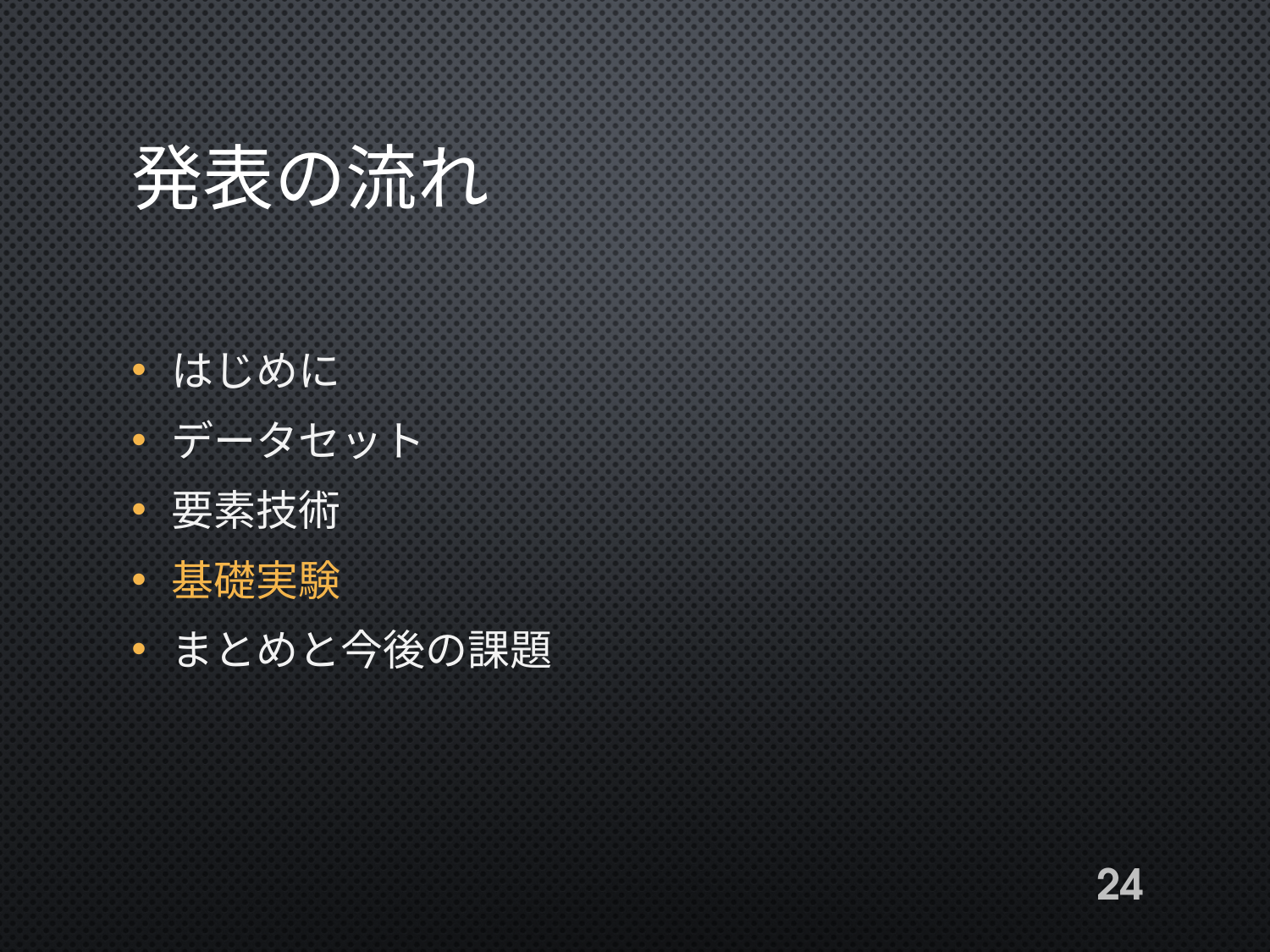

# 発表の流れ
はじめに
データセット
要素技術
基礎実験
まとめと今後の課題
24